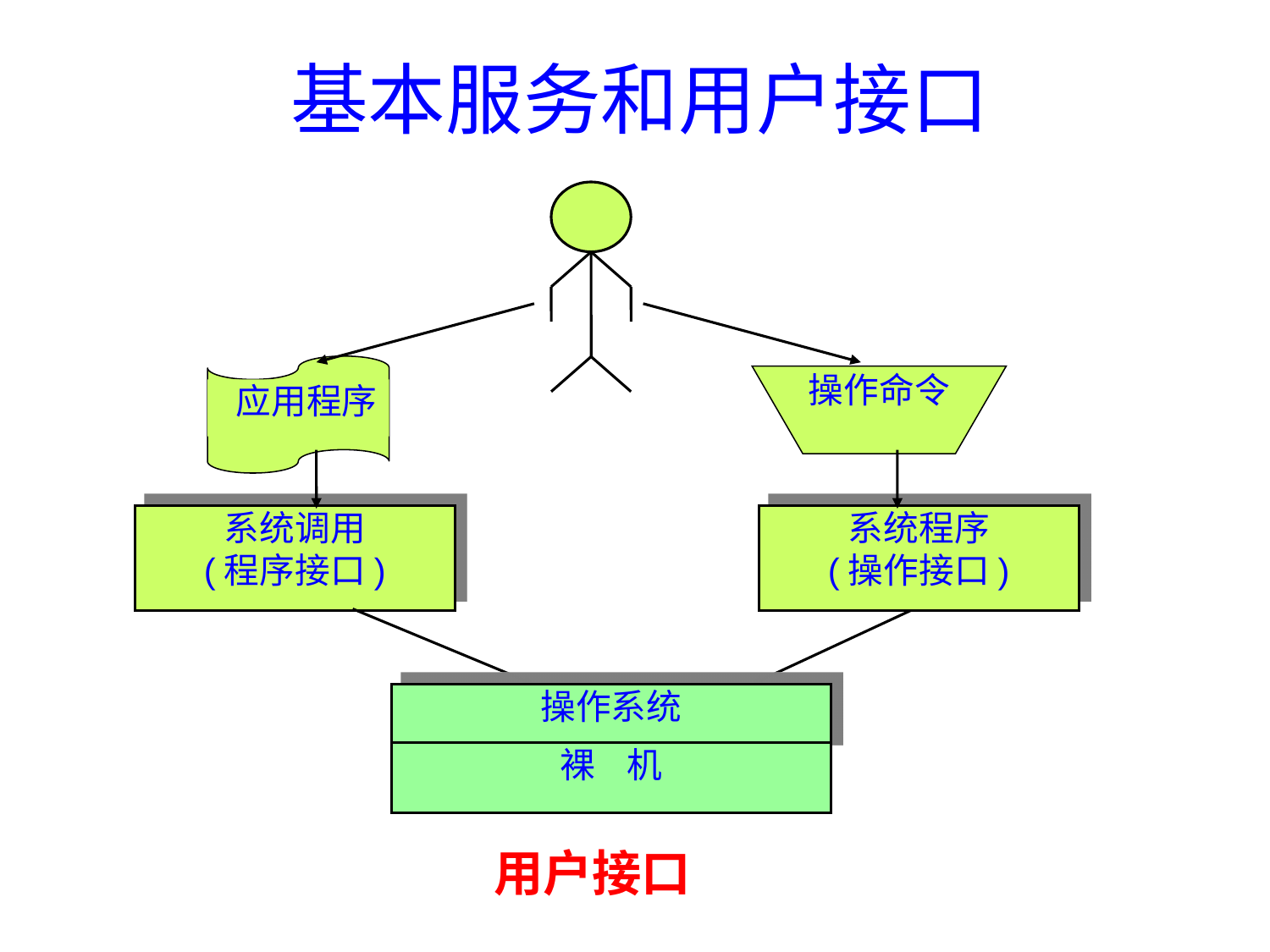

# 基本服务和用户接口

 应用程序

操作命令

系统调用
(程序接口)
系统程序
(操作接口)

操作系统
裸    机
用户接口